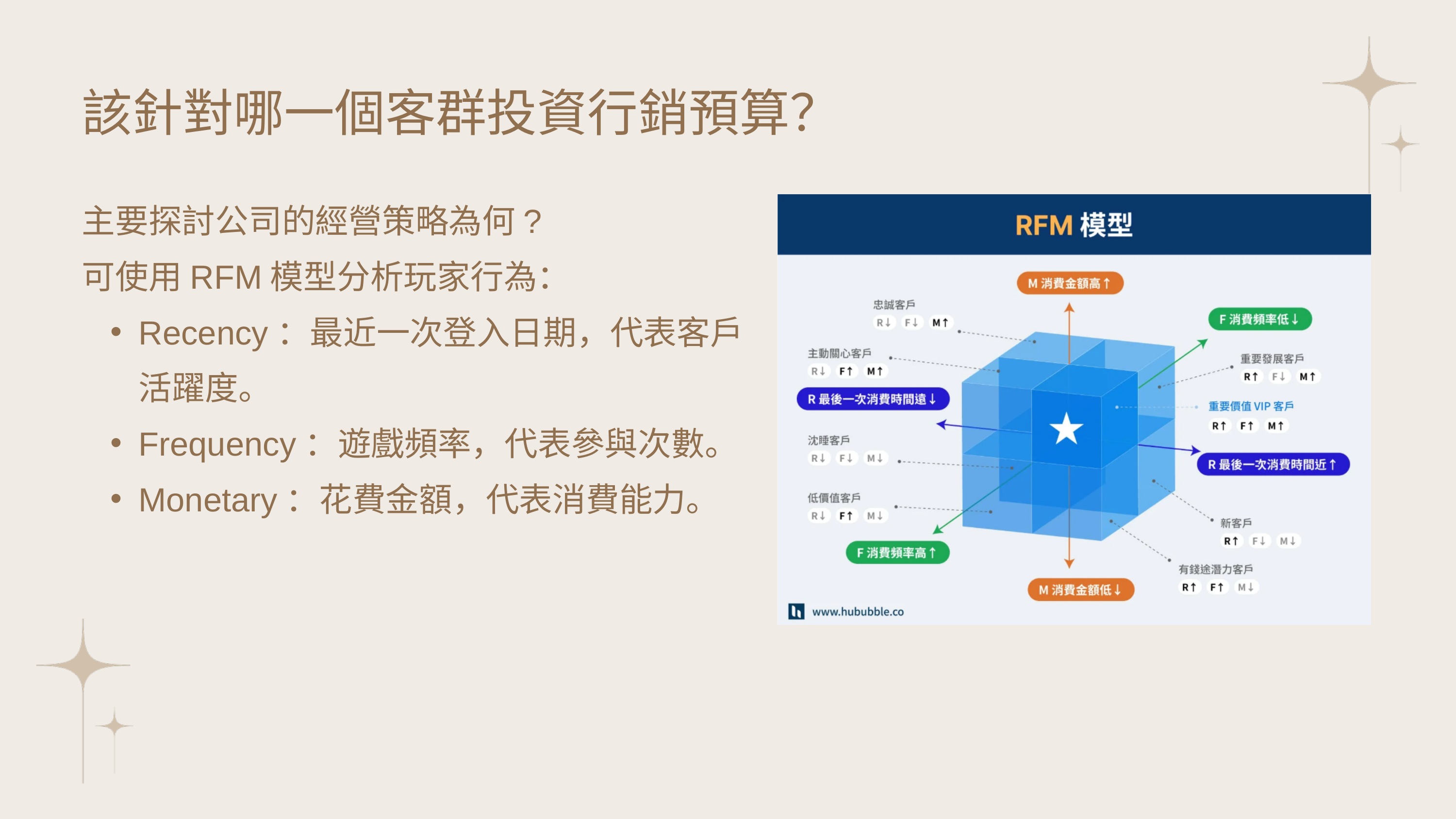

該針對哪一個客群投資行銷預算？
主要探討公司的經營策略為何?
可使用RFM模型分析玩家行為：
Recency：最近一次登入日期，代表客戶活躍度。
Frequency：遊戲頻率，代表參與次數。
Monetary：花費金額，代表消費能力。